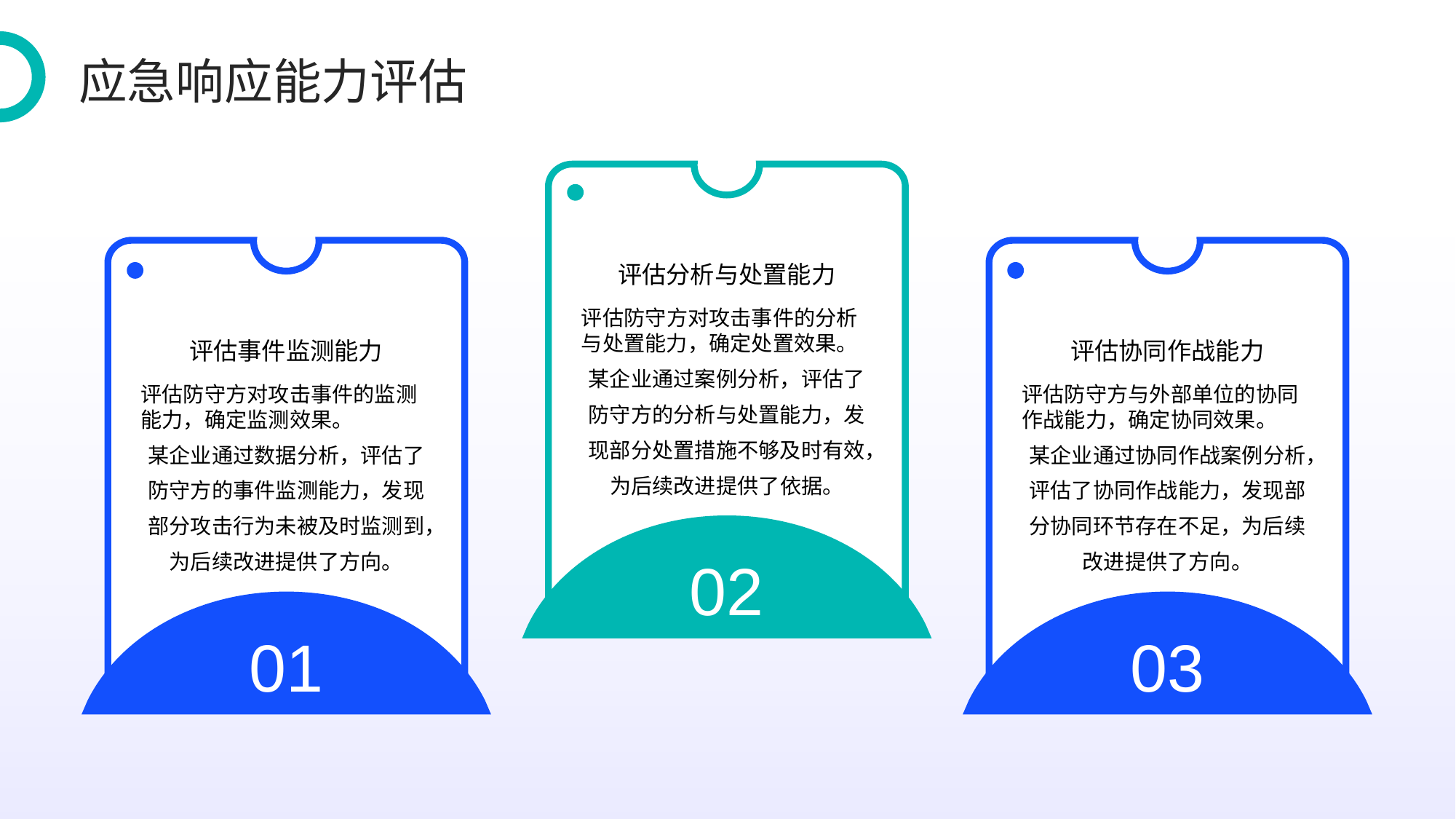

应急响应能力评估

评估分析与处置能力

评估事件监测能力
评估协同作战能力
评估防守方对攻击事件的分析与处置能力，确定处置效果。
某企业通过案例分析，评估了防守方的分析与处置能力，发现部分处置措施不够及时有效，为后续改进提供了依据。

评估防守方对攻击事件的监测能力，确定监测效果。
某企业通过数据分析，评估了防守方的事件监测能力，发现部分攻击行为未被及时监测到，为后续改进提供了方向。
评估防守方与外部单位的协同作战能力，确定协同效果。
某企业通过协同作战案例分析，评估了协同作战能力，发现部分协同环节存在不足，为后续改进提供了方向。

02
01
03